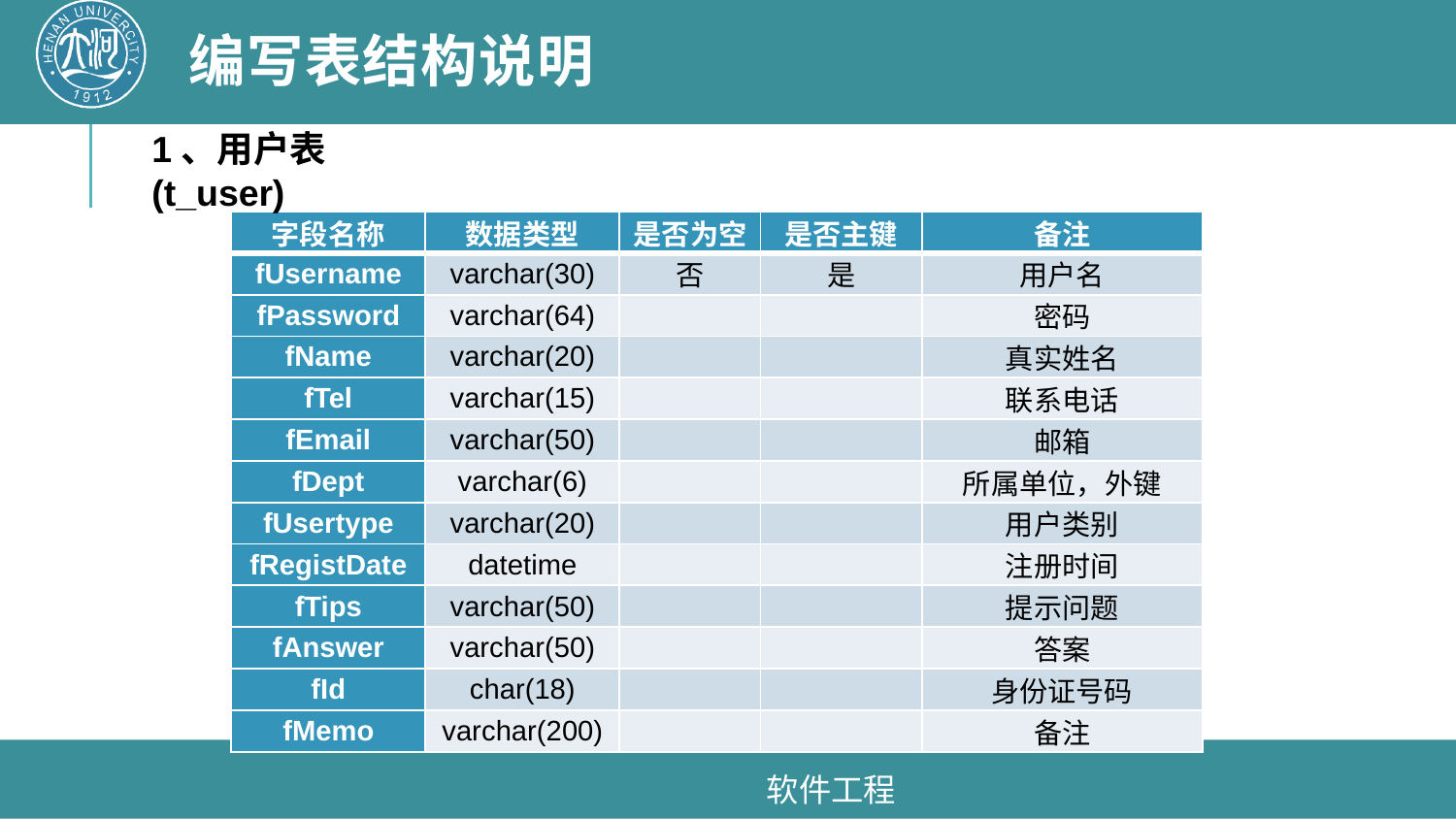

# 编写表结构说明
1、用户表(t_user)
| 字段名称 | 数据类型 | 是否为空 | 是否主键 | 备注 |
| --- | --- | --- | --- | --- |
| fUsername | varchar(30) | 否 | 是 | 用户名 |
| fPassword | varchar(64) |  |  | 密码 |
| fName | varchar(20) |  |  | 真实姓名 |
| fTel | varchar(15) |  |  | 联系电话 |
| fEmail | varchar(50) |  |  | 邮箱 |
| fDept | varchar(6) |  |  | 所属单位，外键 |
| fUsertype | varchar(20) |  |  | 用户类别 |
| fRegistDate | datetime |  |  | 注册时间 |
| fTips | varchar(50) |  |  | 提示问题 |
| fAnswer | varchar(50) |  |  | 答案 |
| fId | char(18) |  |  | 身份证号码 |
| fMemo | varchar(200) |  |  | 备注 |

软件工程
29